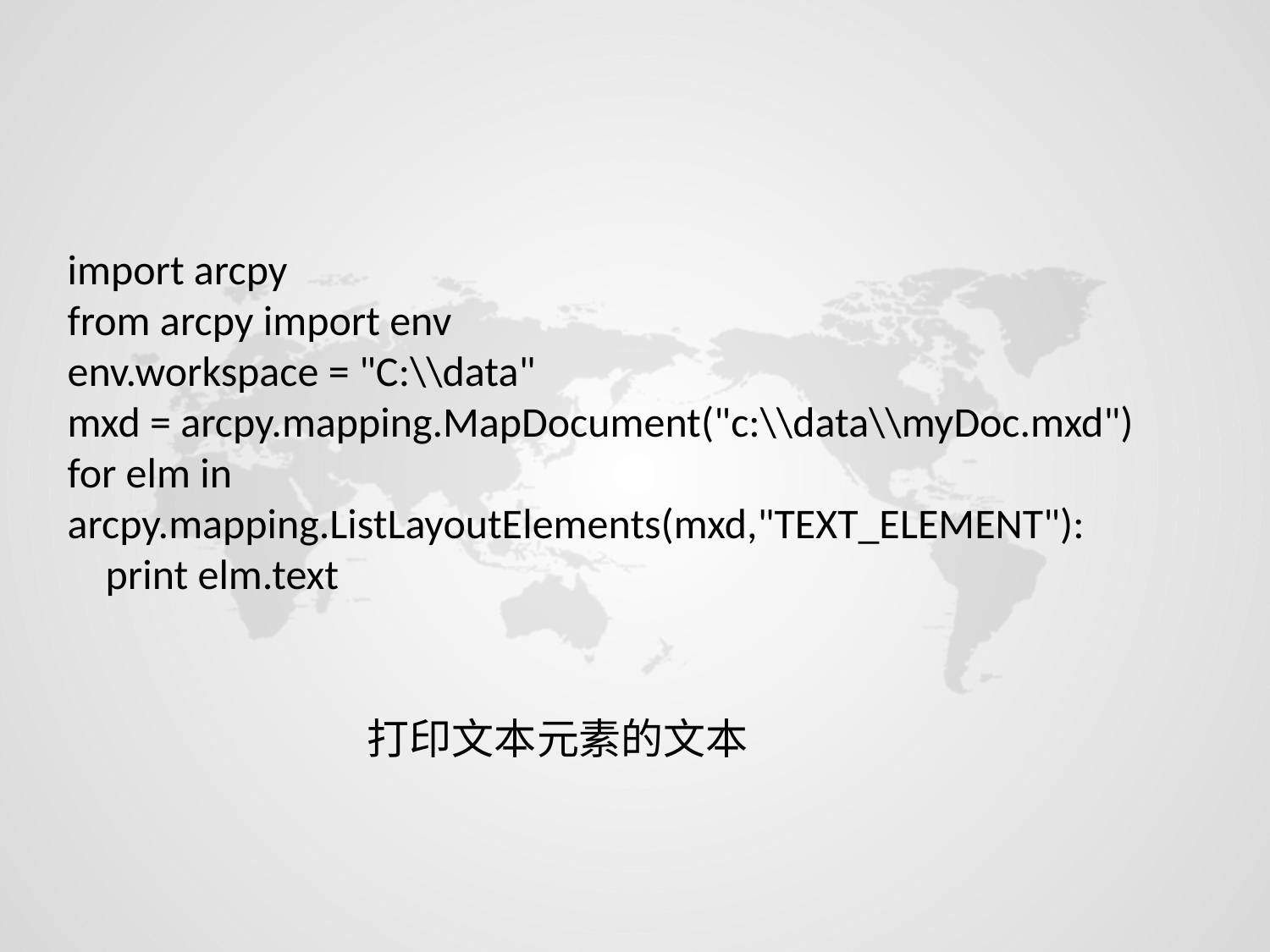

import arcpy
from arcpy import env
env.workspace = "C:\\data"
mxd = arcpy.mapping.MapDocument("c:\\data\\myDoc.mxd")
for elm in arcpy.mapping.ListLayoutElements(mxd,"TEXT_ELEMENT"):
    print elm.text
打印文本元素的文本